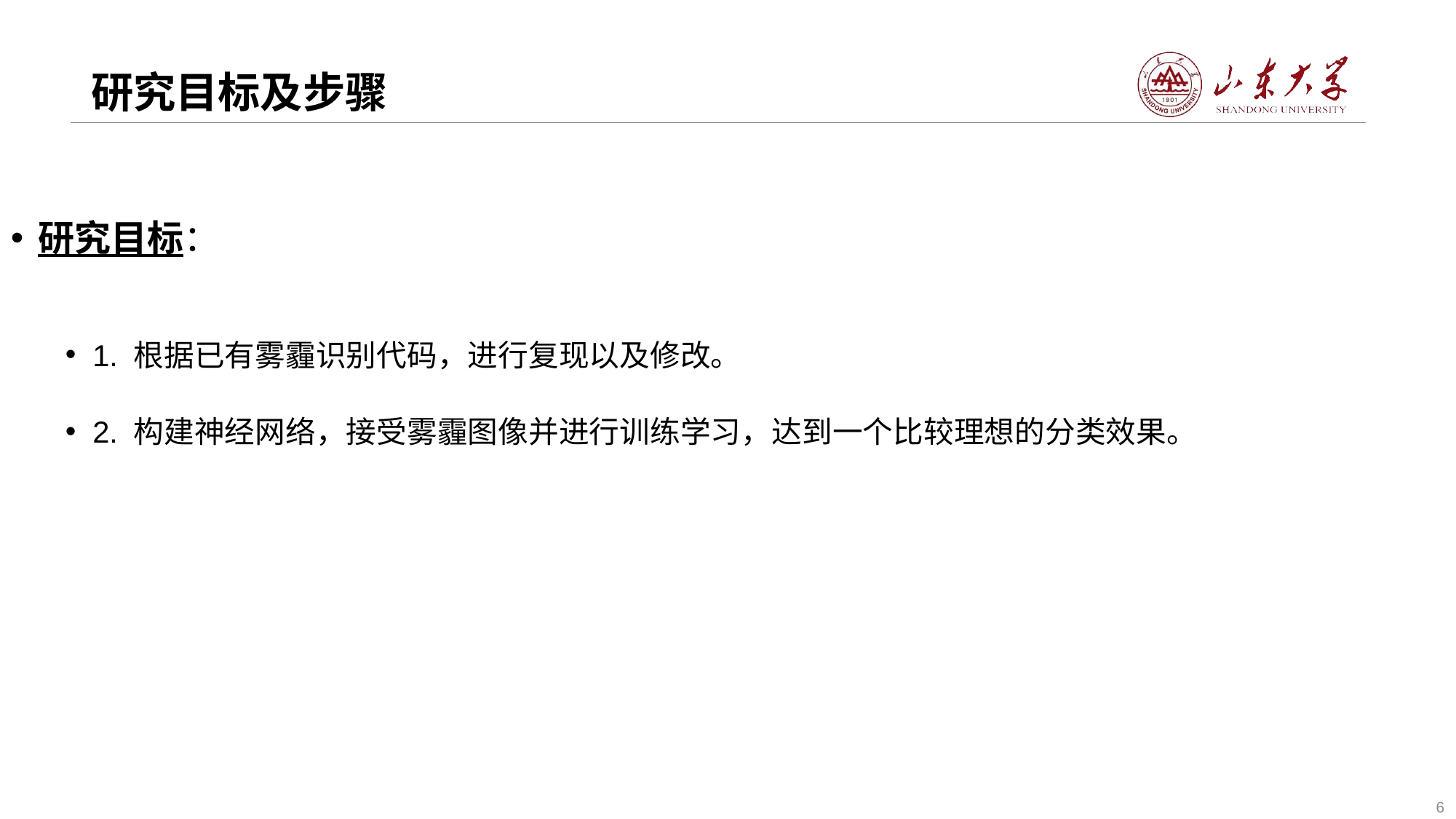

# 研究目标及步骤
研究目标：

1. 根据已有雾霾识别代码，进行复现以及修改。
2. 构建神经网络，接受雾霾图像并进行训练学习，达到一个比较理想的分类效果。
6